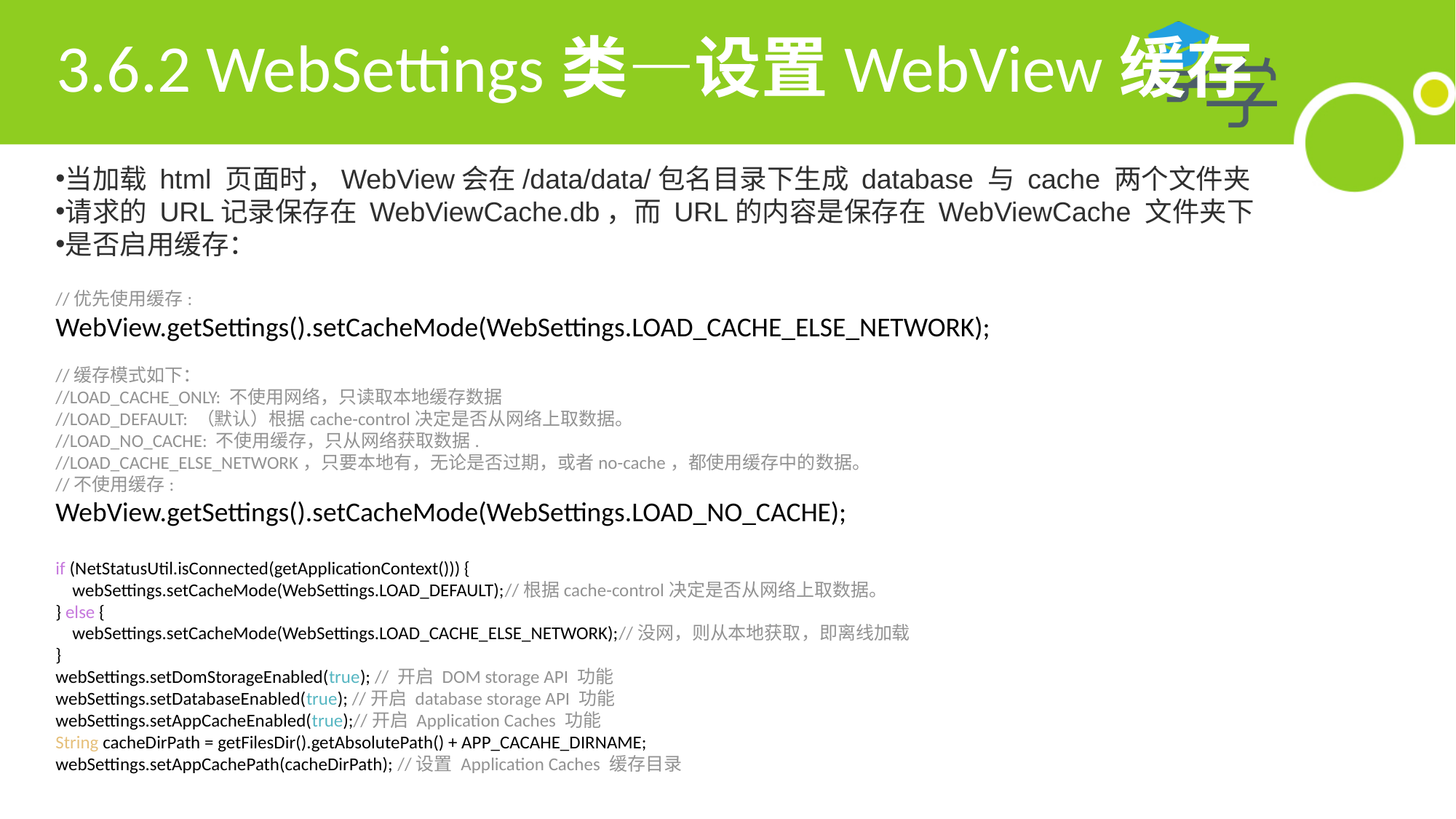

# 3.6.2 WebSettings类—设置WebView缓存
当加载 html 页面时，WebView会在/data/data/包名目录下生成 database 与 cache 两个文件夹
请求的 URL记录保存在 WebViewCache.db，而 URL的内容是保存在 WebViewCache 文件夹下
是否启用缓存：
//优先使用缓存:
WebView.getSettings().setCacheMode(WebSettings.LOAD_CACHE_ELSE_NETWORK);

//缓存模式如下：
//LOAD_CACHE_ONLY: 不使用网络，只读取本地缓存数据
//LOAD_DEFAULT: （默认）根据cache-control决定是否从网络上取数据。
//LOAD_NO_CACHE: 不使用缓存，只从网络获取数据.
//LOAD_CACHE_ELSE_NETWORK，只要本地有，无论是否过期，或者no-cache，都使用缓存中的数据。
//不使用缓存:
WebView.getSettings().setCacheMode(WebSettings.LOAD_NO_CACHE);
if (NetStatusUtil.isConnected(getApplicationContext())) {
    webSettings.setCacheMode(WebSettings.LOAD_DEFAULT);//根据cache-control决定是否从网络上取数据。
} else {
    webSettings.setCacheMode(WebSettings.LOAD_CACHE_ELSE_NETWORK);//没网，则从本地获取，即离线加载
}
webSettings.setDomStorageEnabled(true); // 开启 DOM storage API 功能
webSettings.setDatabaseEnabled(true); //开启 database storage API 功能
webSettings.setAppCacheEnabled(true);//开启 Application Caches 功能
String cacheDirPath = getFilesDir().getAbsolutePath() + APP_CACAHE_DIRNAME;
webSettings.setAppCachePath(cacheDirPath); //设置 Application Caches 缓存目录